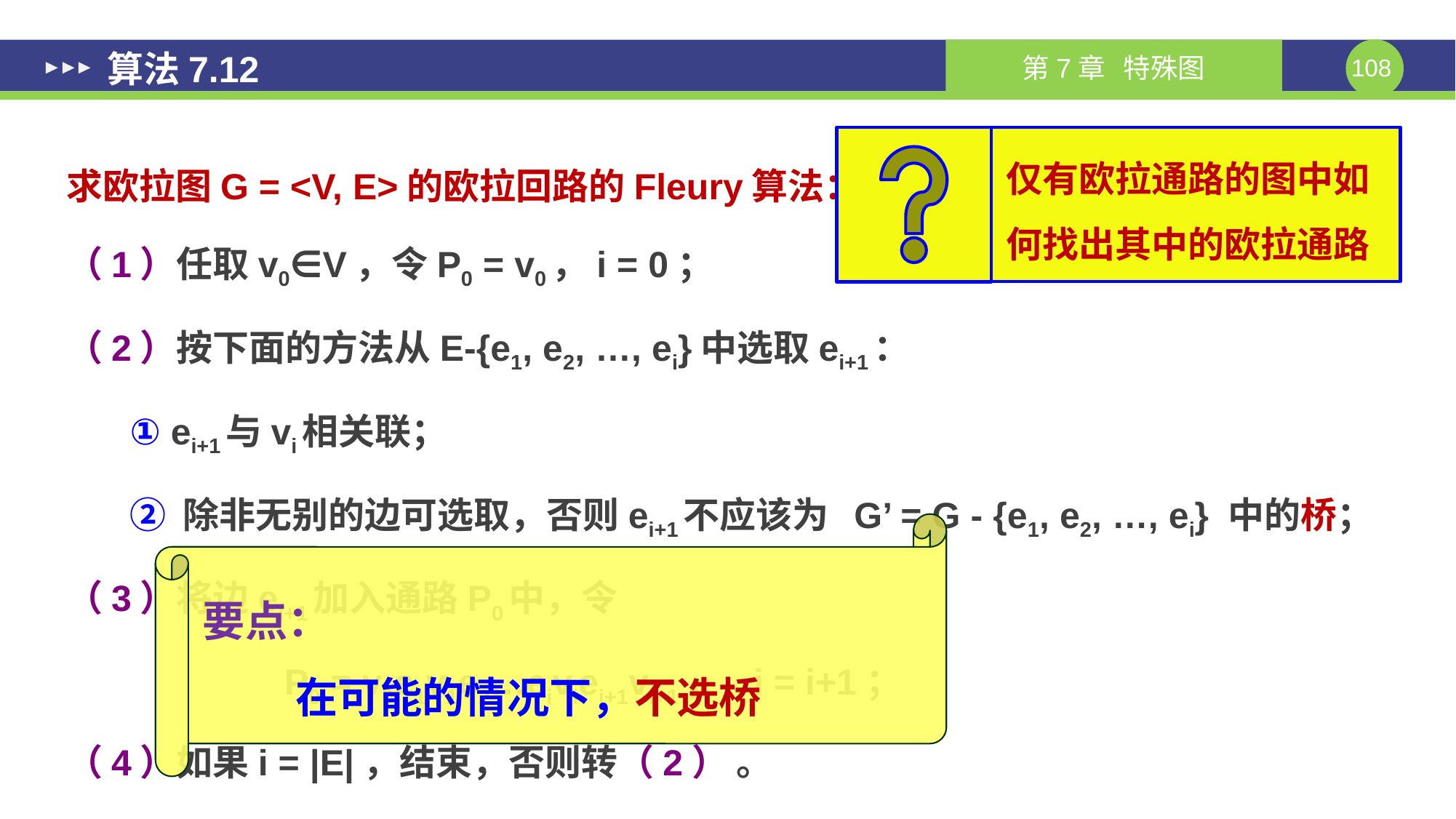

# 算法7.12

仅有欧拉通路的图中如何找出其中的欧拉通路
求欧拉图G = <V, E>的欧拉回路的Fleury算法：
（1）任取v0∈V，令P0 = v0，i = 0；
（2）按下面的方法从E-{e1, e2, …, ei}中选取ei+1：
① ei+1与vi相关联；
② 除非无别的边可选取，否则ei+1不应该为  G’ = G - {e1, e2, …, ei} 中的桥；
（3）将边ei+1加入通路P0中，令
		P0 = v0e1v1e2…eiviei+1vi+1，   i = i+1；
（4）如果i = |E|，结束，否则转（2） 。
要点：
 在可能的情况下，不选桥